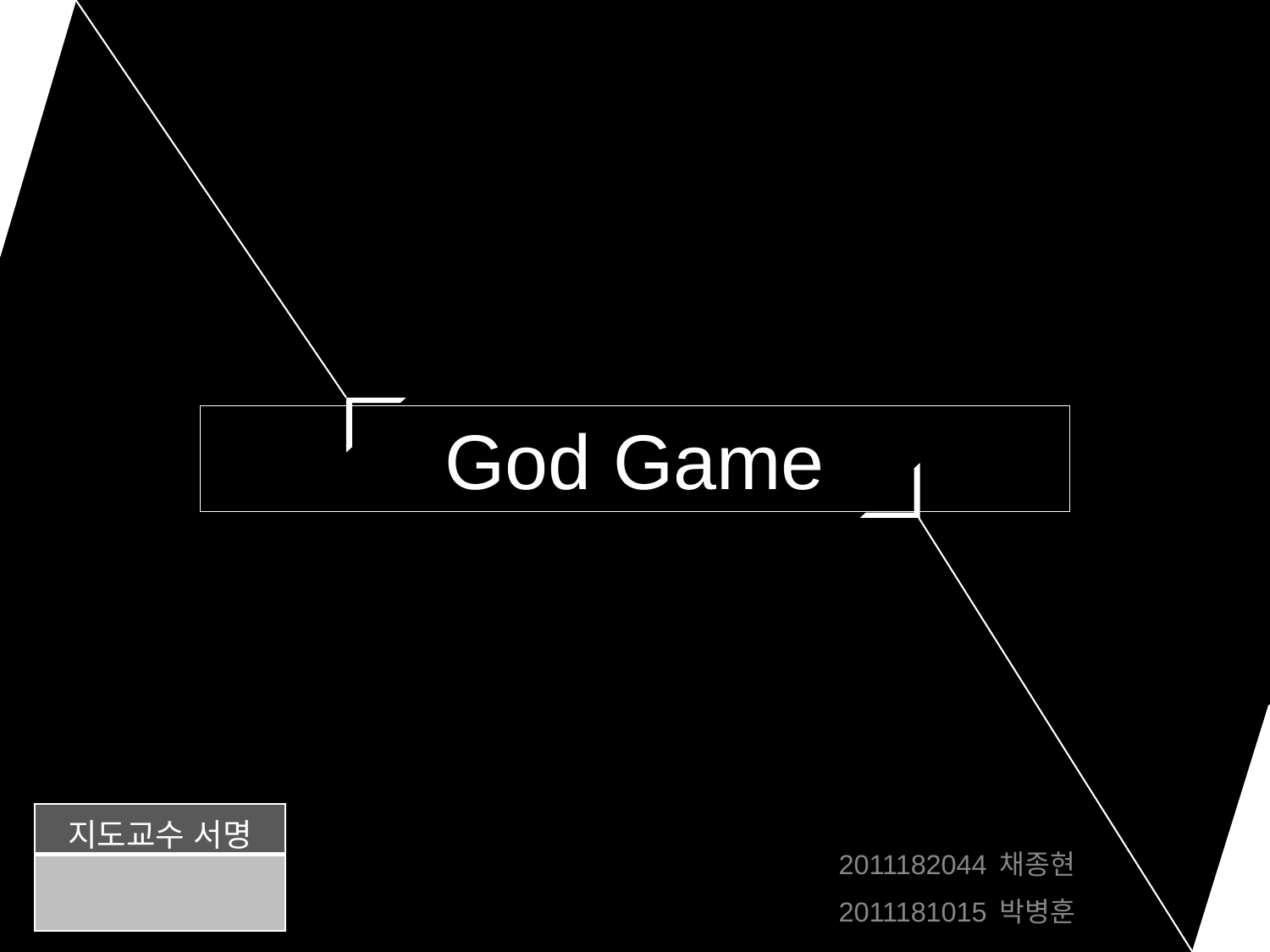

God Game

| 지도교수 서명 |
| --- |
|  |
2011182044 채종현
2011181015 박병훈